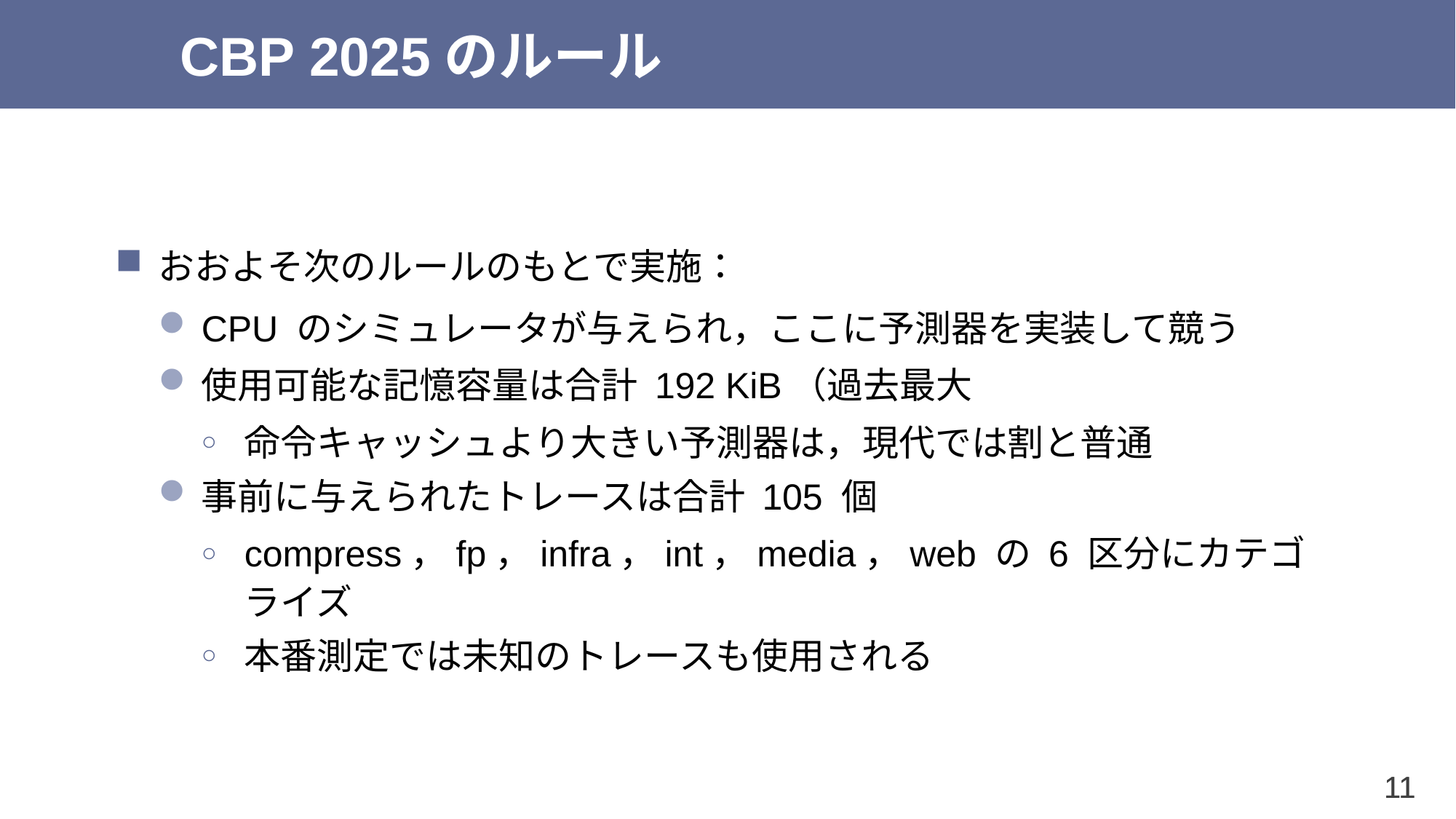

# CBP 2025のルール
おおよそ次のルールのもとで実施：
CPU のシミュレータが与えられ，ここに予測器を実装して競う
使用可能な記憶容量は合計 192 KiB（過去最大
命令キャッシュより大きい予測器は，現代では割と普通
事前に与えられたトレースは合計 105 個
compress，fp，infra，int，media，web の 6 区分にカテゴライズ
本番測定では未知のトレースも使用される